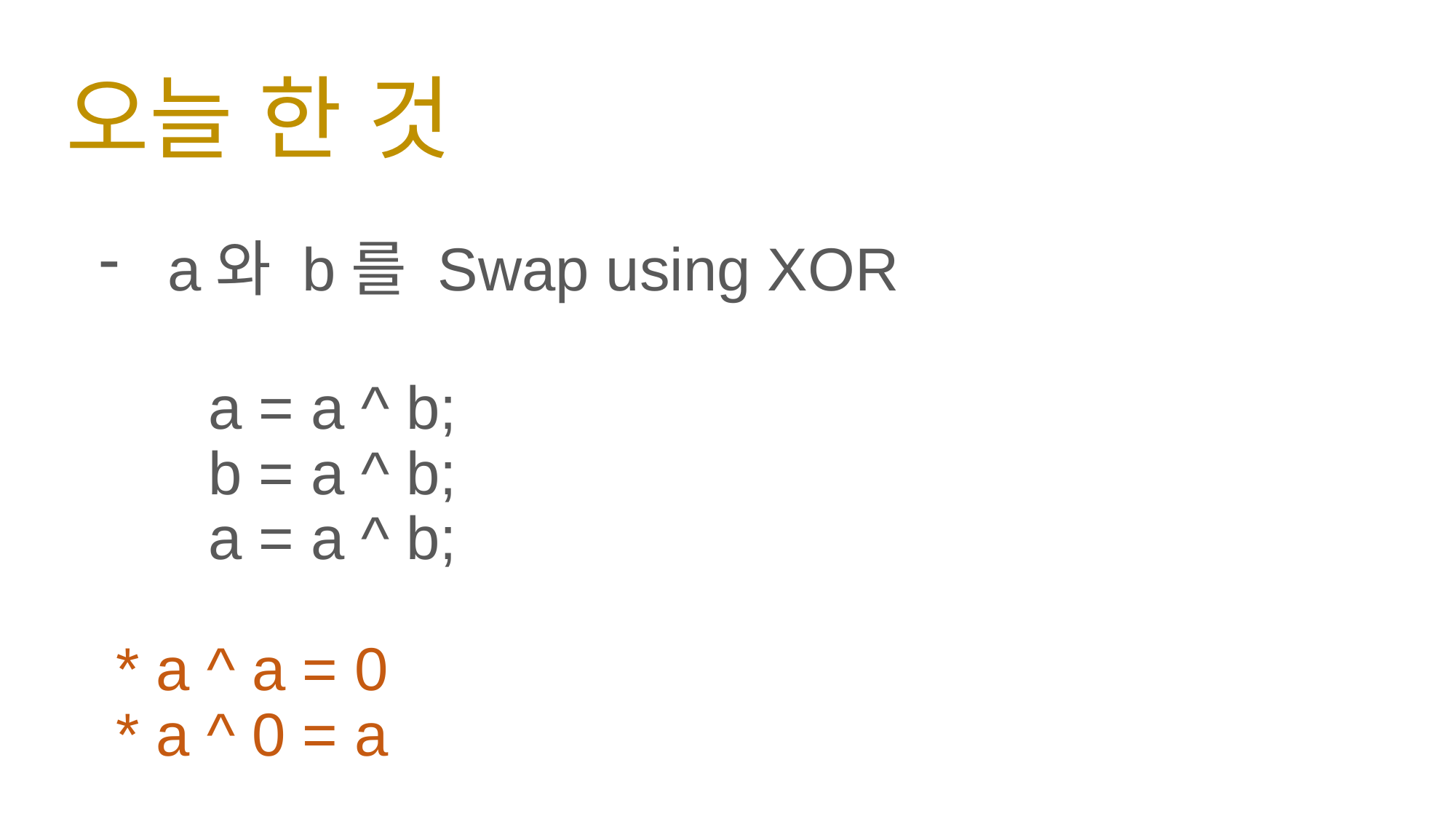

# 오늘 한 것
a와 b를 Swap using XOR
	a = a ^ b;
	b = a ^ b;
	a = a ^ b;
 * a ^ a = 0
 * a ^ 0 = a